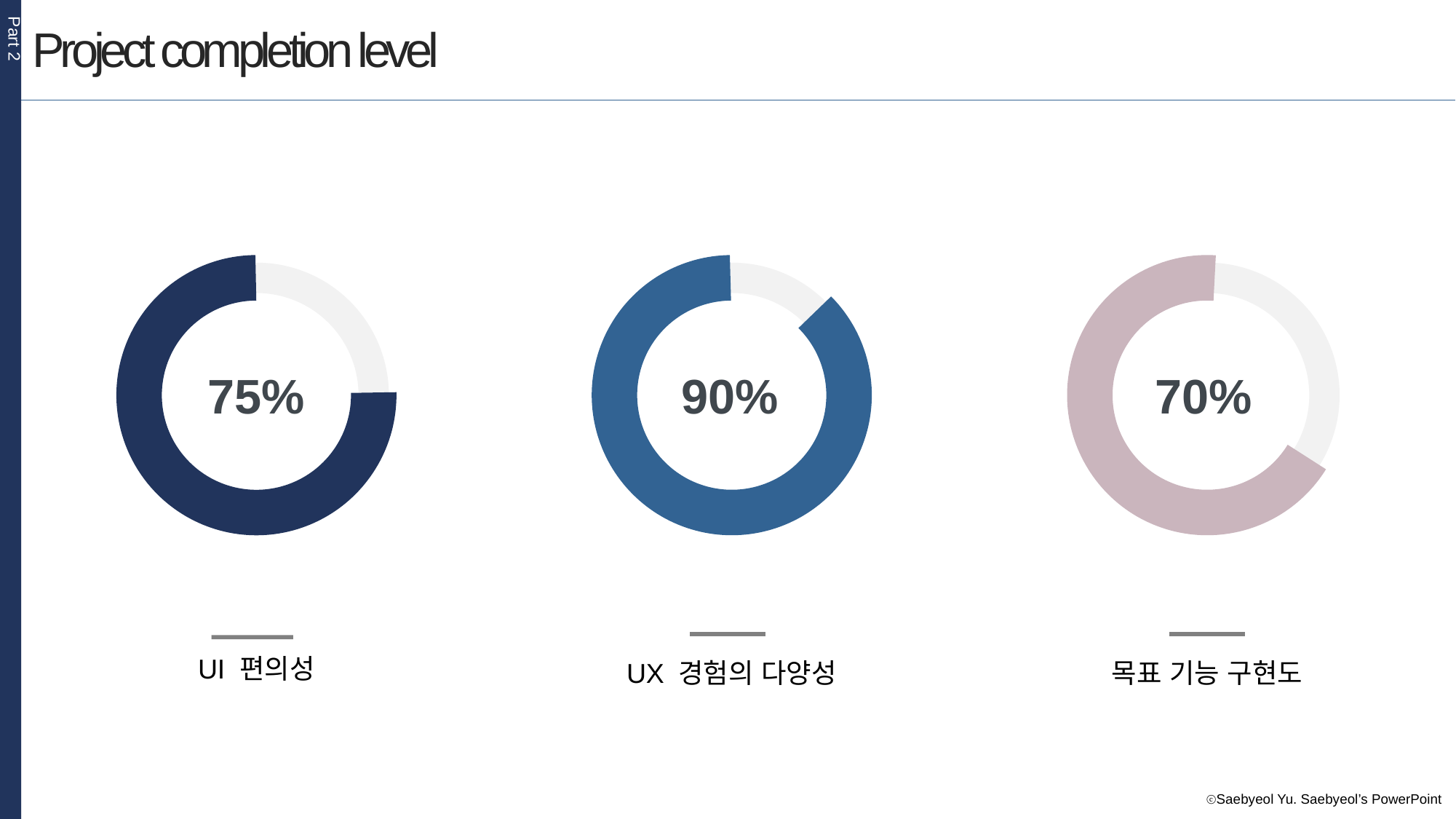

Part 2
Project completion level

75%
90%
70%

UI 편의성
UX 경험의 다양성
목표 기능 구현도